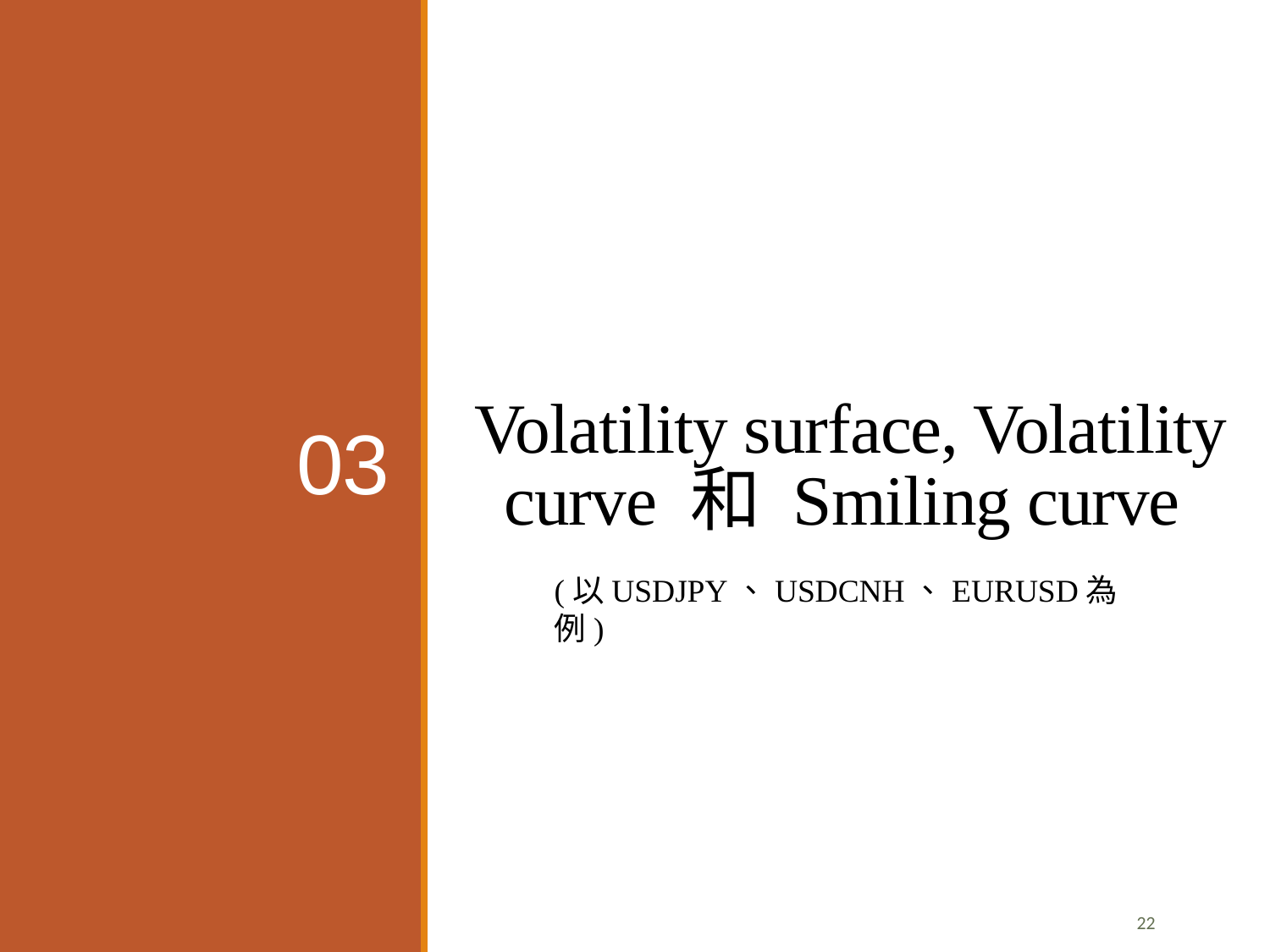

# Volatility surface, Volatility curve 和 Smiling curve
03
(以USDJPY、USDCNH、EURUSD為例)
22